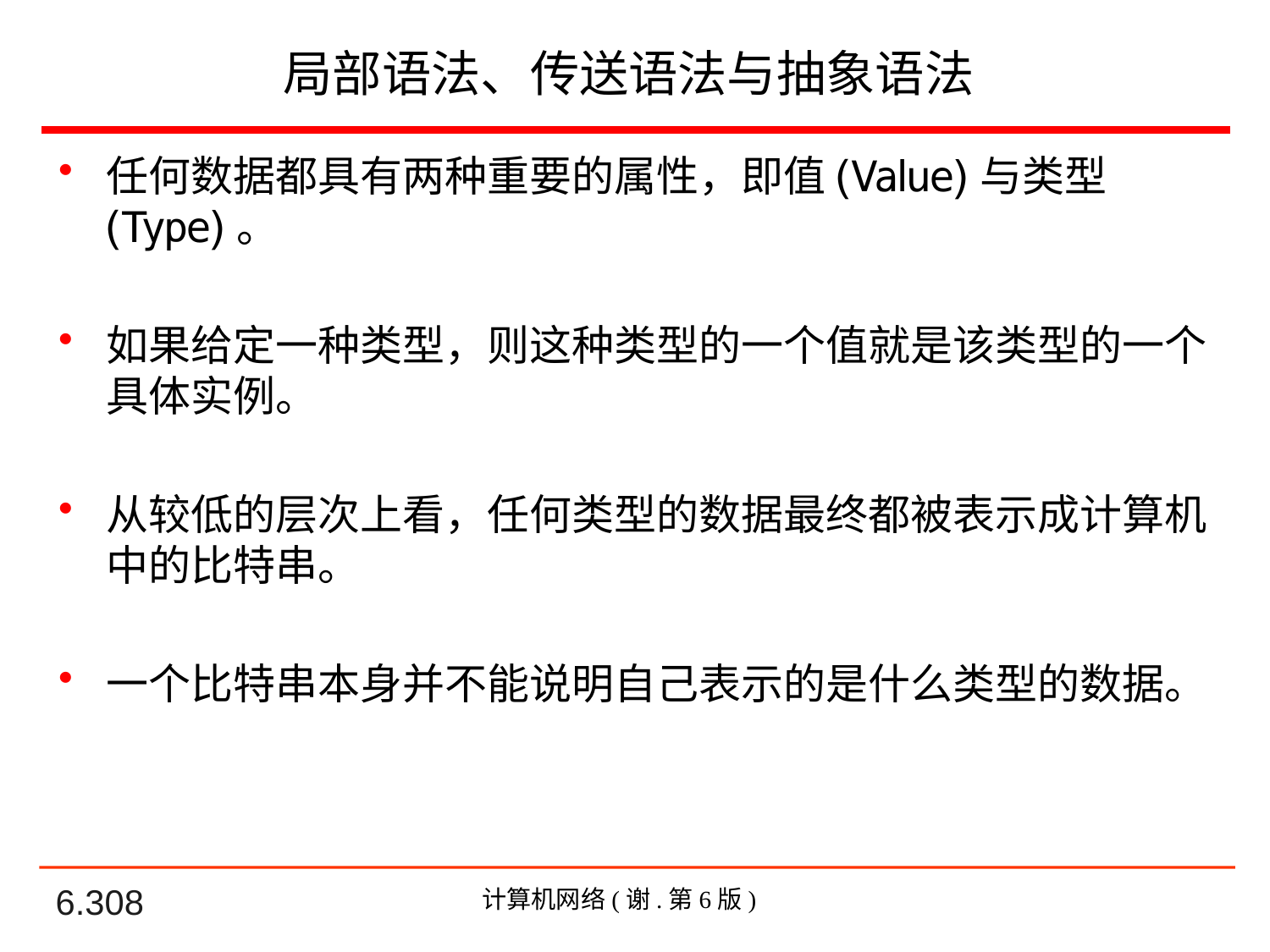

# 局部语法、传送语法与抽象语法
任何数据都具有两种重要的属性，即值(Value)与类型(Type)。

如果给定一种类型，则这种类型的一个值就是该类型的一个具体实例。

从较低的层次上看，任何类型的数据最终都被表示成计算机中的比特串。

一个比特串本身并不能说明自己表示的是什么类型的数据。